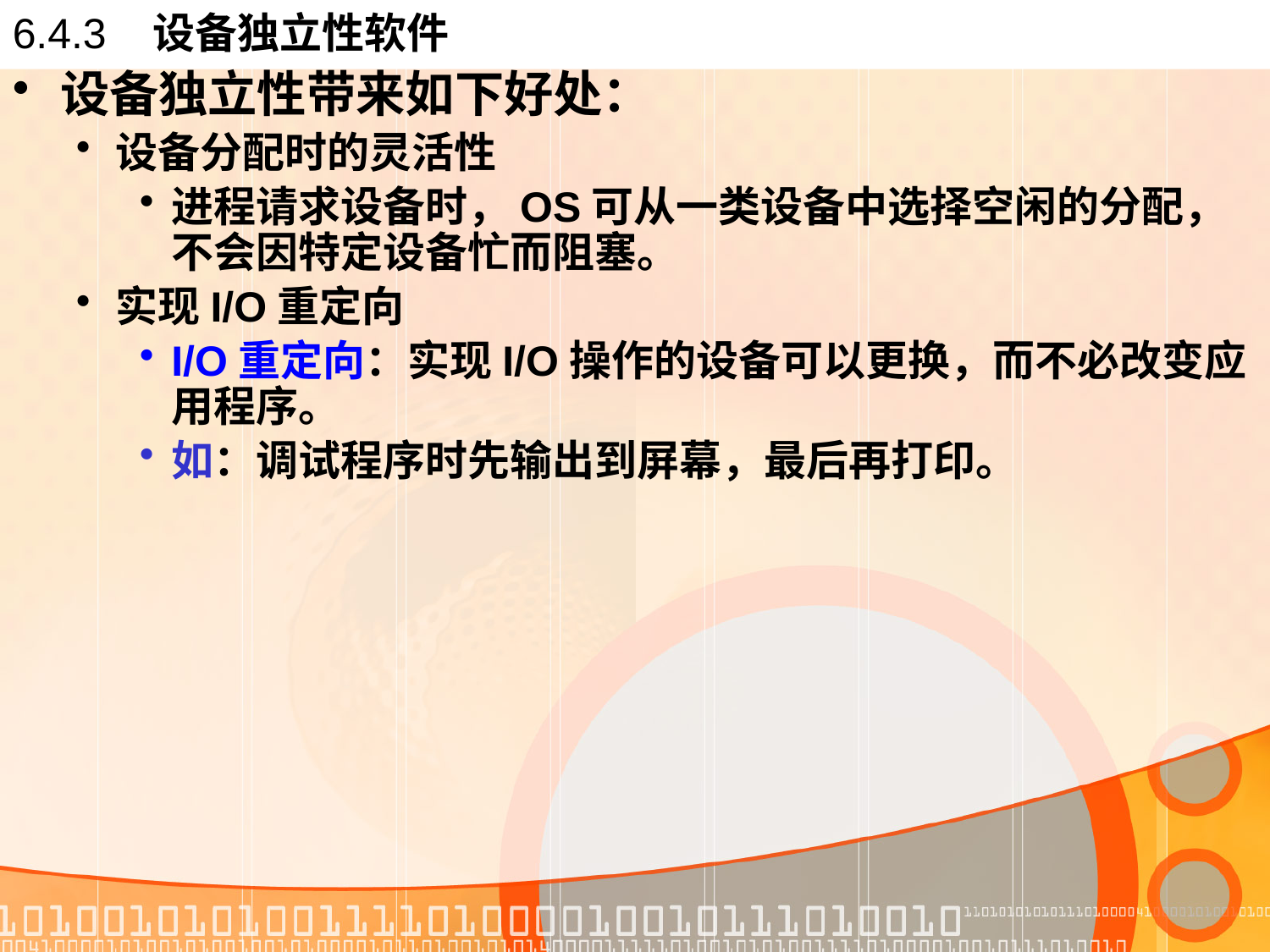

# 6.4.3   设备独立性软件
设备独立性带来如下好处：
设备分配时的灵活性
进程请求设备时，OS可从一类设备中选择空闲的分配，不会因特定设备忙而阻塞。
实现I/O重定向
I/O重定向：实现I/O操作的设备可以更换，而不必改变应用程序。
如：调试程序时先输出到屏幕，最后再打印。